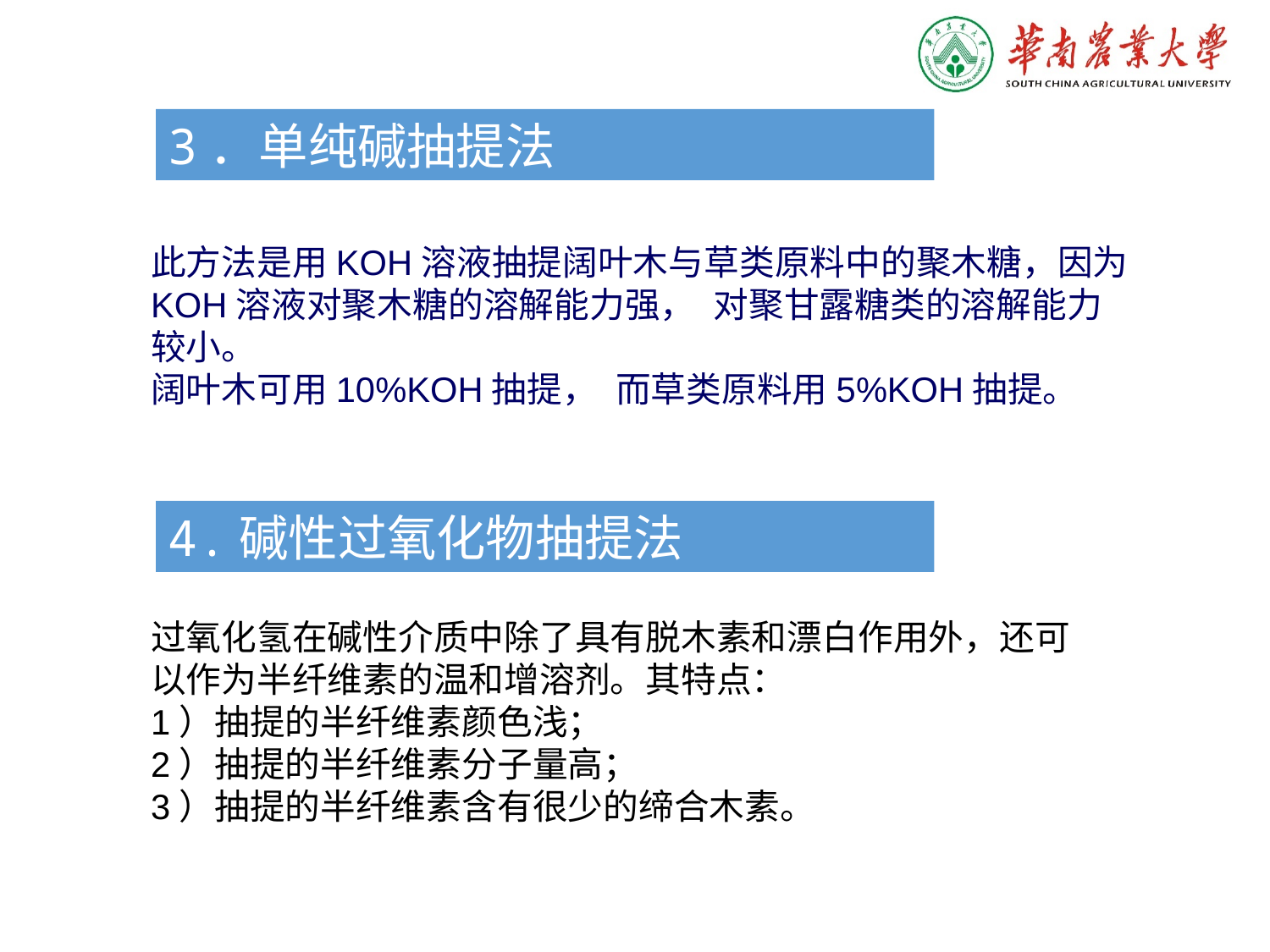

3．单纯碱抽提法
此方法是用KOH溶液抽提阔叶木与草类原料中的聚木糖，因为KOH溶液对聚木糖的溶解能力强， 对聚甘露糖类的溶解能力较小。
阔叶木可用10%KOH抽提， 而草类原料用5%KOH抽提。
4.碱性过氧化物抽提法
过氧化氢在碱性介质中除了具有脱木素和漂白作用外，还可以作为半纤维素的温和增溶剂。其特点：
1）抽提的半纤维素颜色浅；
2）抽提的半纤维素分子量高；
3）抽提的半纤维素含有很少的缔合木素。